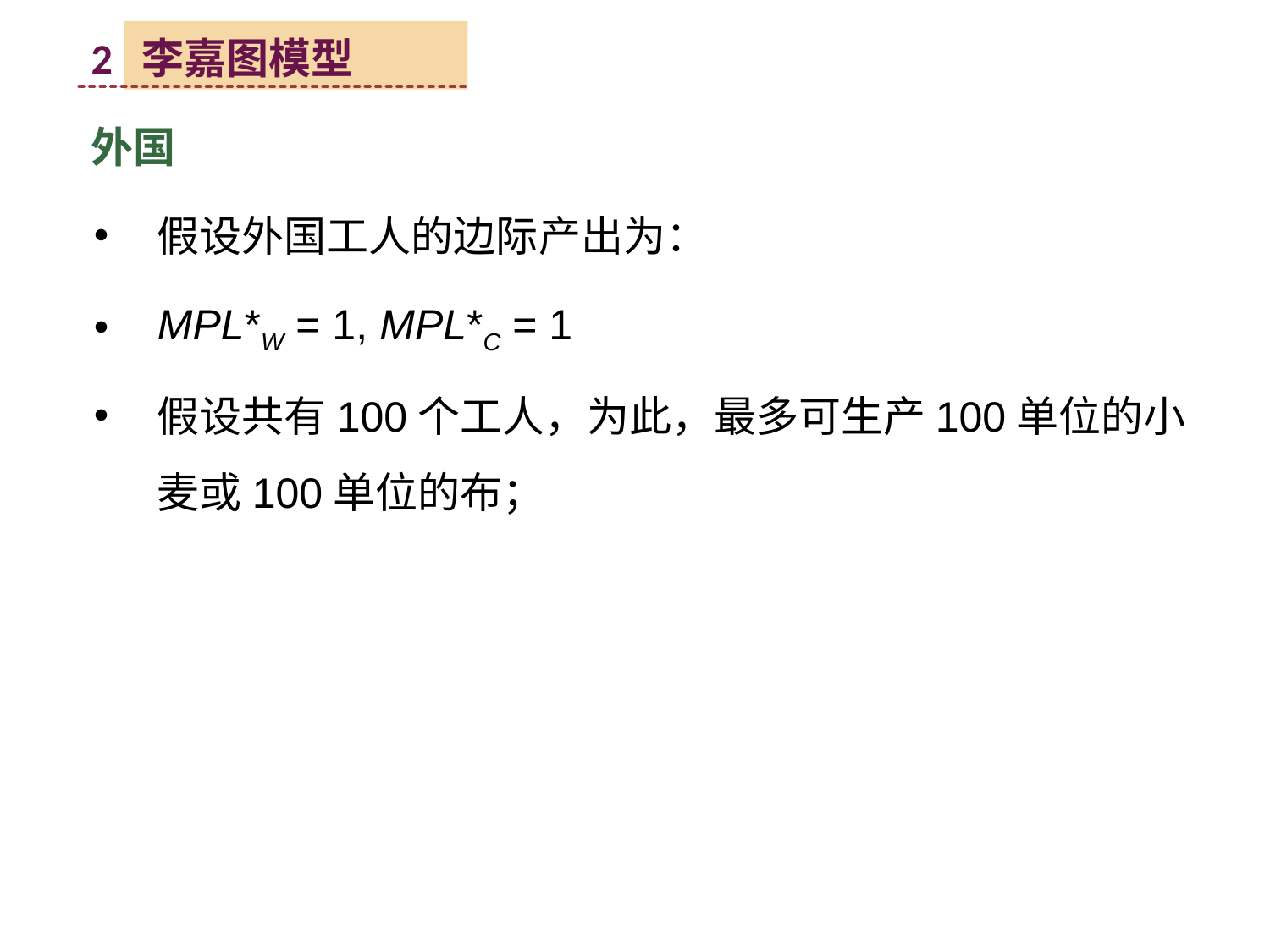

2  李嘉图模型

外国
假设外国工人的边际产出为：
MPL*W = 1, MPL*C = 1
假设共有100个工人，为此，最多可生产100单位的小麦或100单位的布；